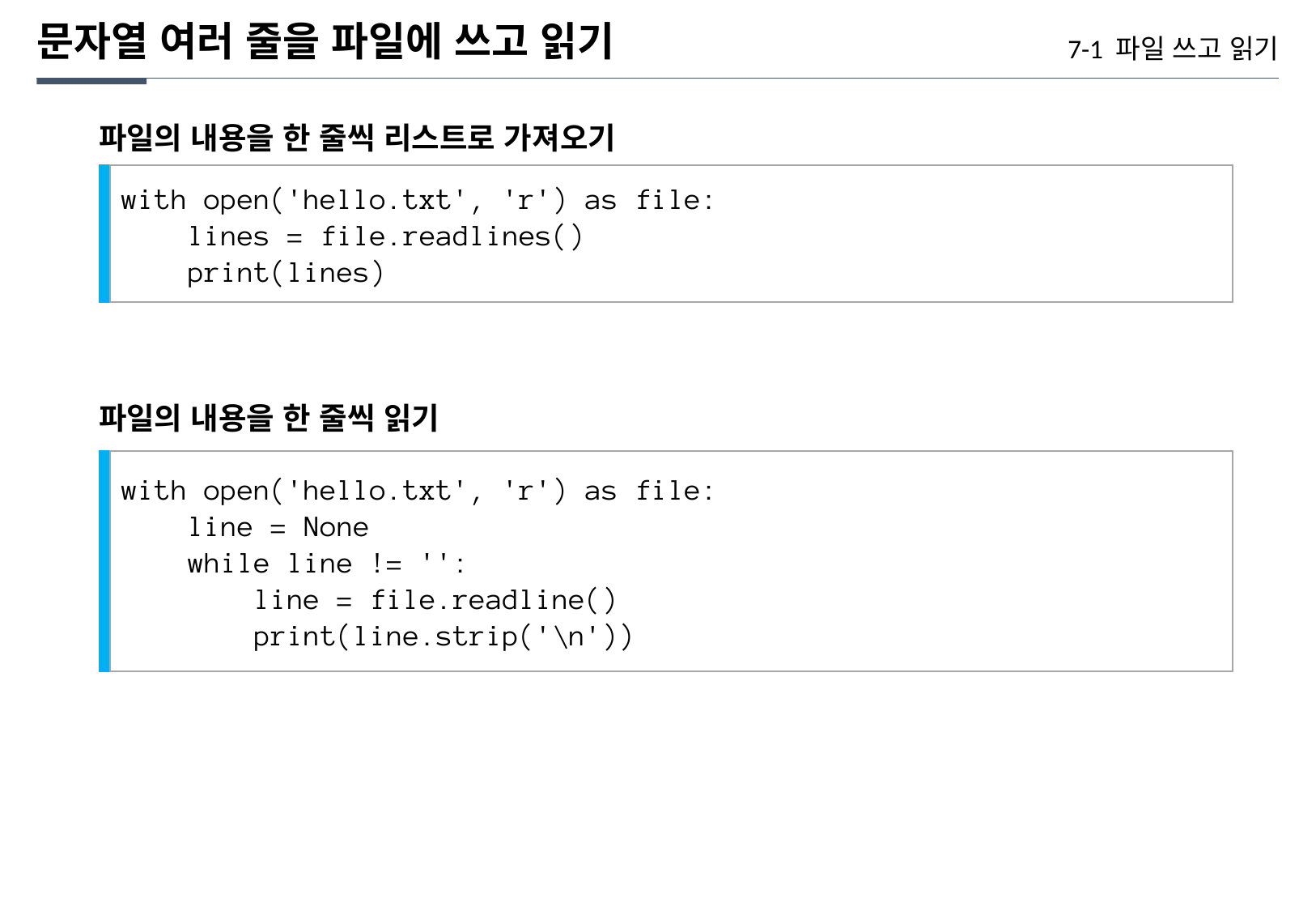

문자열 여러 줄을 파일에 쓰고 읽기
7-1 파일 쓰고 읽기
파일의 내용을 한 줄씩 리스트로 가져오기

with open('hello.txt', 'r') as file:
    lines = file.readlines()
    print(lines)
파일의 내용을 한 줄씩 읽기

with open('hello.txt', 'r') as file:
    line = None
    while line != '':
        line = file.readline()
        print(line.strip('\n'))